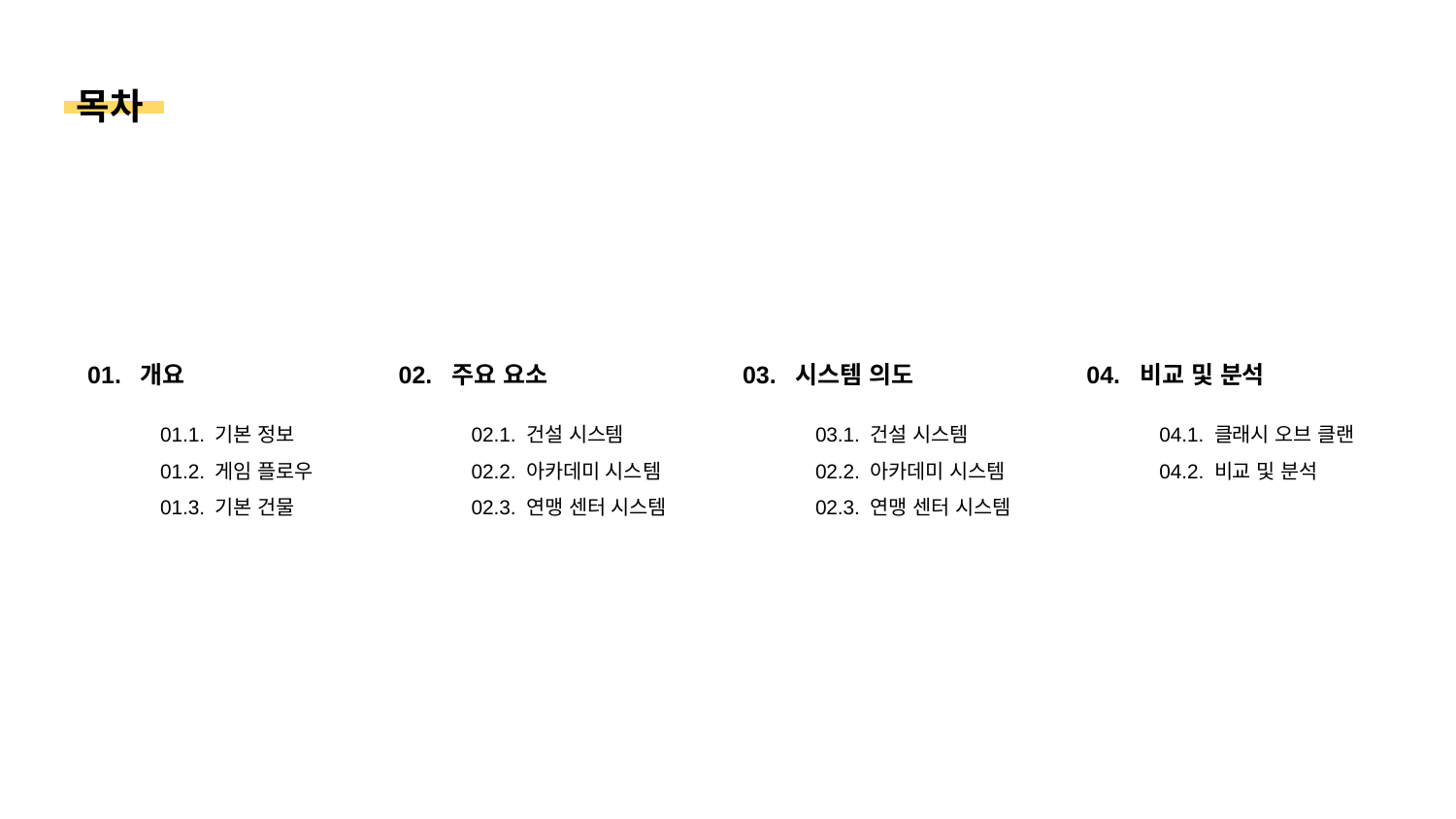

목차
01.  개요

01.1. 기본 정보
01.2. 게임 플로우
01.3. 기본 건물
02.  주요 요소

02.1. 건설 시스템
02.2. 아카데미 시스템
02.3. 연맹 센터 시스템
03.  시스템 의도

03.1. 건설 시스템
02.2. 아카데미 시스템
02.3. 연맹 센터 시스템
04.  비교 및 분석

04.1. 클래시 오브 클랜
04.2. 비교 및 분석